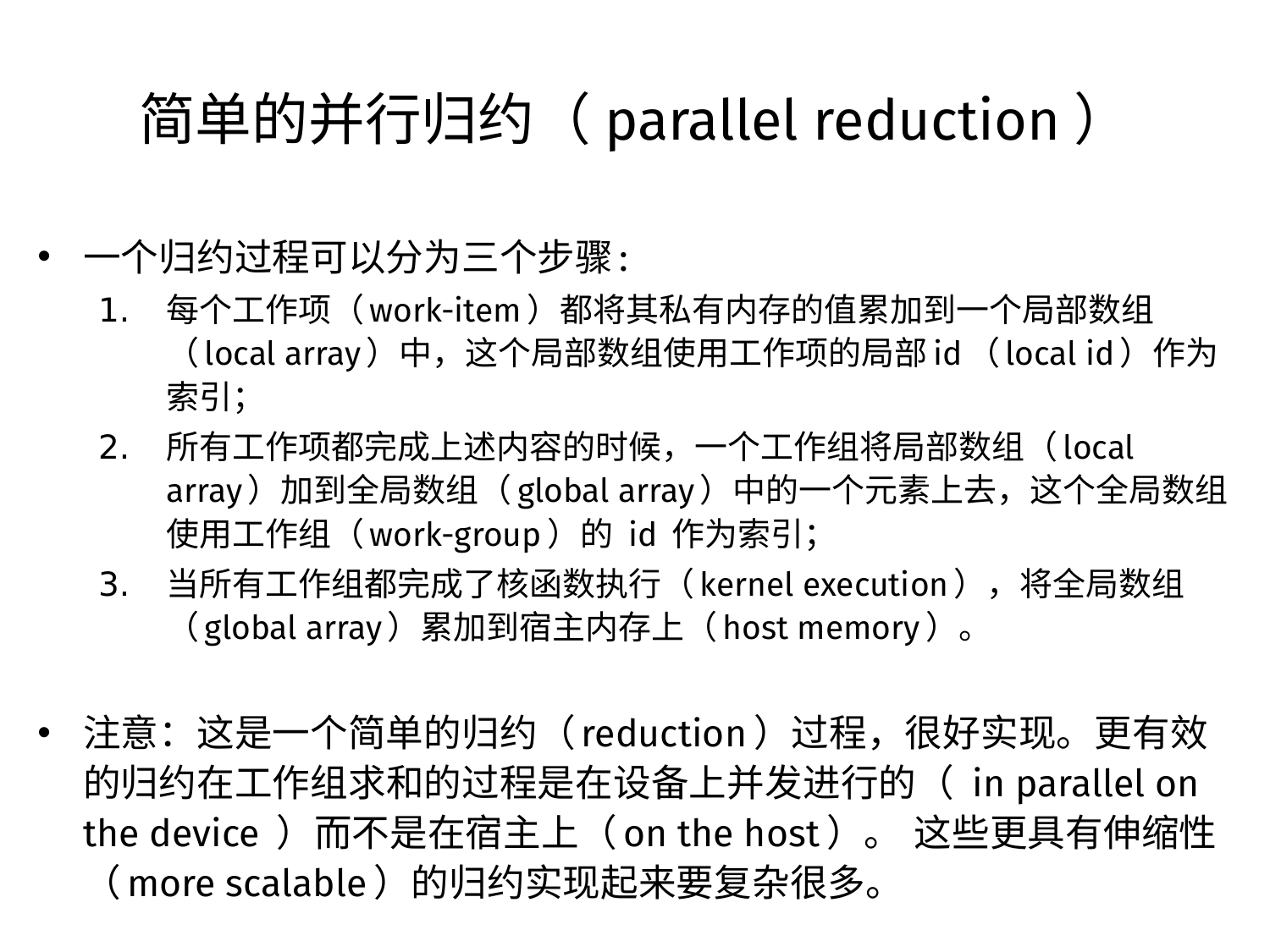

简单的并行归约（parallel reduction）
一个归约过程可以分为三个步骤:
每个工作项（work-item）都将其私有内存的值累加到一个局部数组（local array）中，这个局部数组使用工作项的局部id（local id）作为索引；
所有工作项都完成上述内容的时候，一个工作组将局部数组（local array）加到全局数组（global array）中的一个元素上去，这个全局数组使用工作组（work-group）的 id 作为索引；
当所有工作组都完成了核函数执行（kernel execution），将全局数组（global array）累加到宿主内存上（host memory）。

注意：这是一个简单的归约（reduction）过程，很好实现。更有效的归约在工作组求和的过程是在设备上并发进行的（ in parallel on the device ）而不是在宿主上（on the host）。 这些更具有伸缩性（more scalable）的归约实现起来要复杂很多。